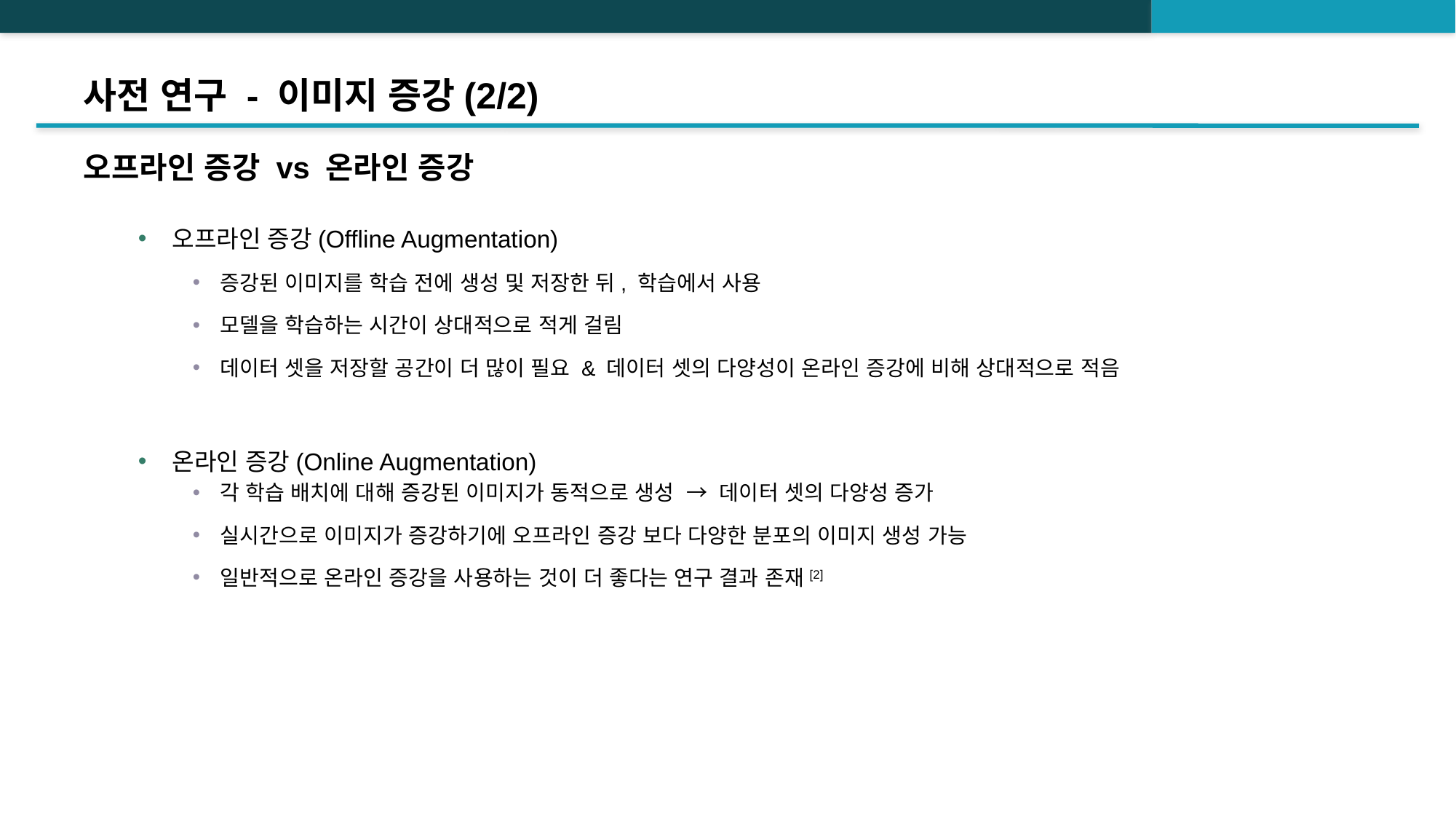

# 사전 연구 - 이미지 증강(2/2)
오프라인 증강 vs 온라인 증강

오프라인 증강(Offline Augmentation)
증강된 이미지를 학습 전에 생성 및 저장한 뒤, 학습에서 사용
모델을 학습하는 시간이 상대적으로 적게 걸림
데이터 셋을 저장할 공간이 더 많이 필요 & 데이터 셋의 다양성이 온라인 증강에 비해 상대적으로 적음

온라인 증강(Online Augmentation)
각 학습 배치에 대해 증강된 이미지가 동적으로 생성  →  데이터 셋의 다양성 증가
실시간으로 이미지가 증강하기에 오프라인 증강 보다 다양한 분포의 이미지 생성 가능
일반적으로 온라인 증강을 사용하는 것이 더 좋다는 연구 결과 존재[2]